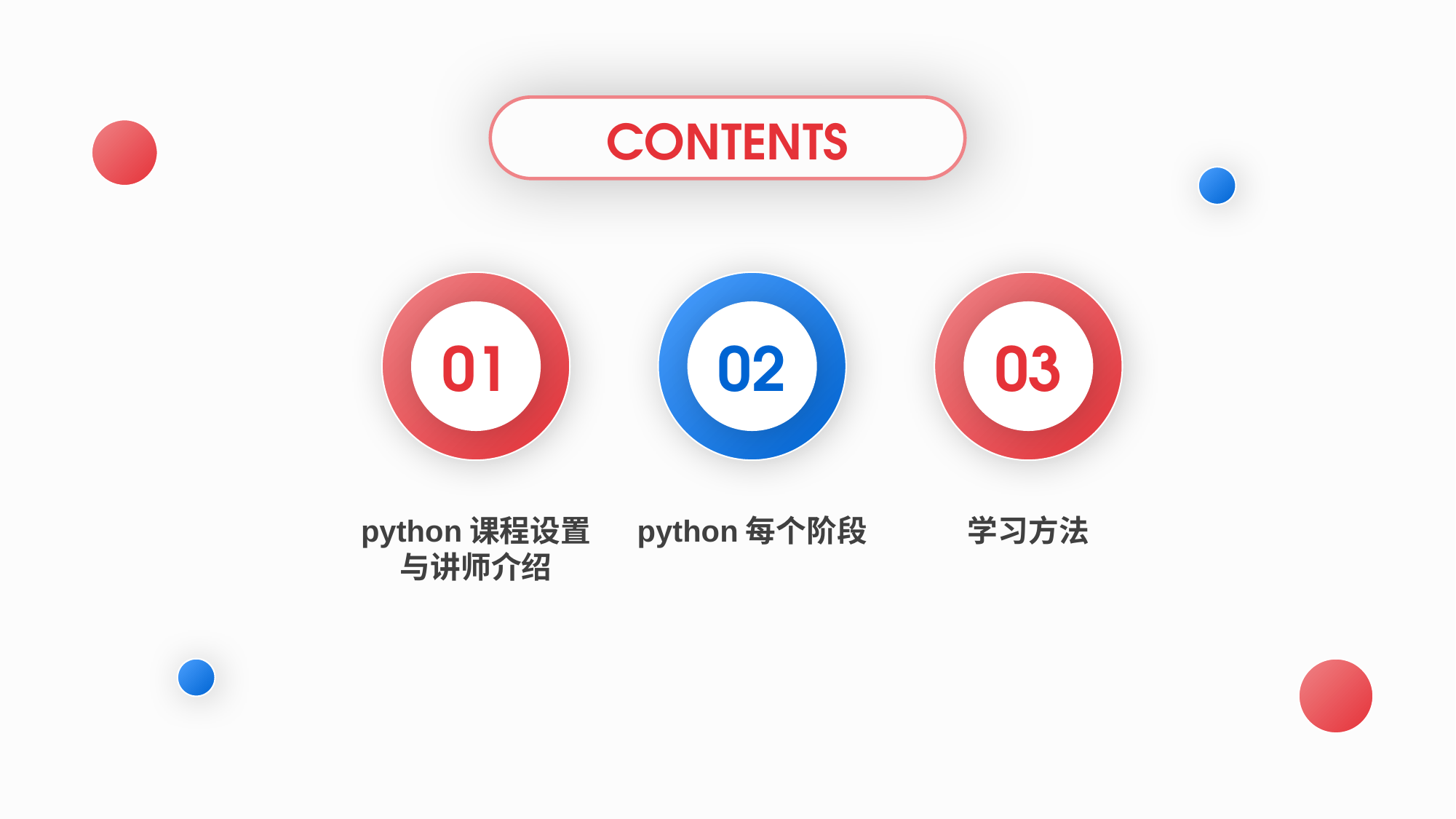

CONTENTS

01
02
03
python课程设置
与讲师介绍
python每个阶段
学习方法